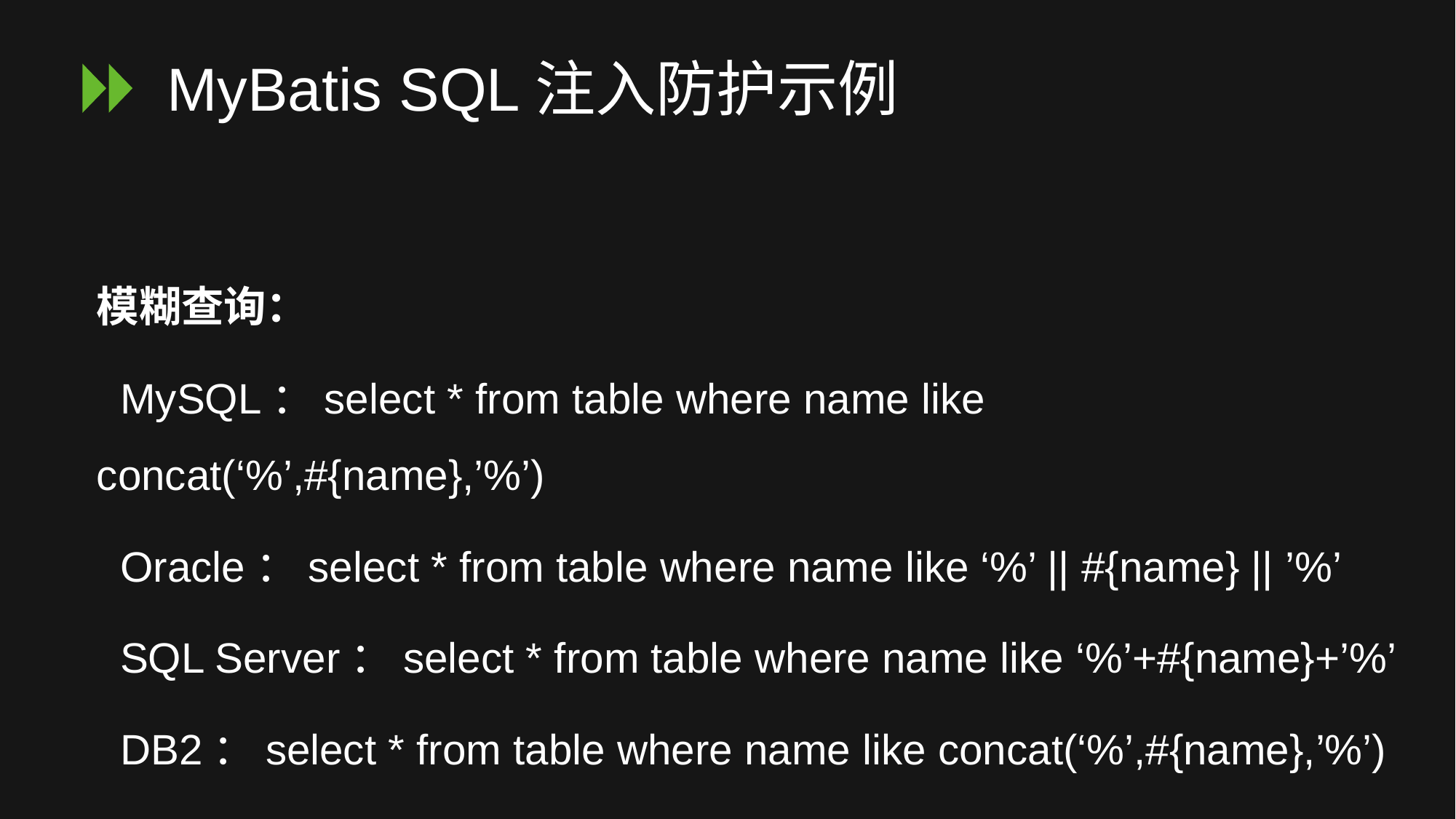

# MyBatis SQL注入防护示例
模糊查询：
  MySQL：select * from table where name like concat(‘%’,#{name},’%’)
  Oracle：select * from table where name like ‘%’ || #{name} || ’%’
  SQL Server：select * from table where name like ‘%’+#{name}+’%’
  DB2：select * from table where name like concat(‘%’,#{name},’%’)